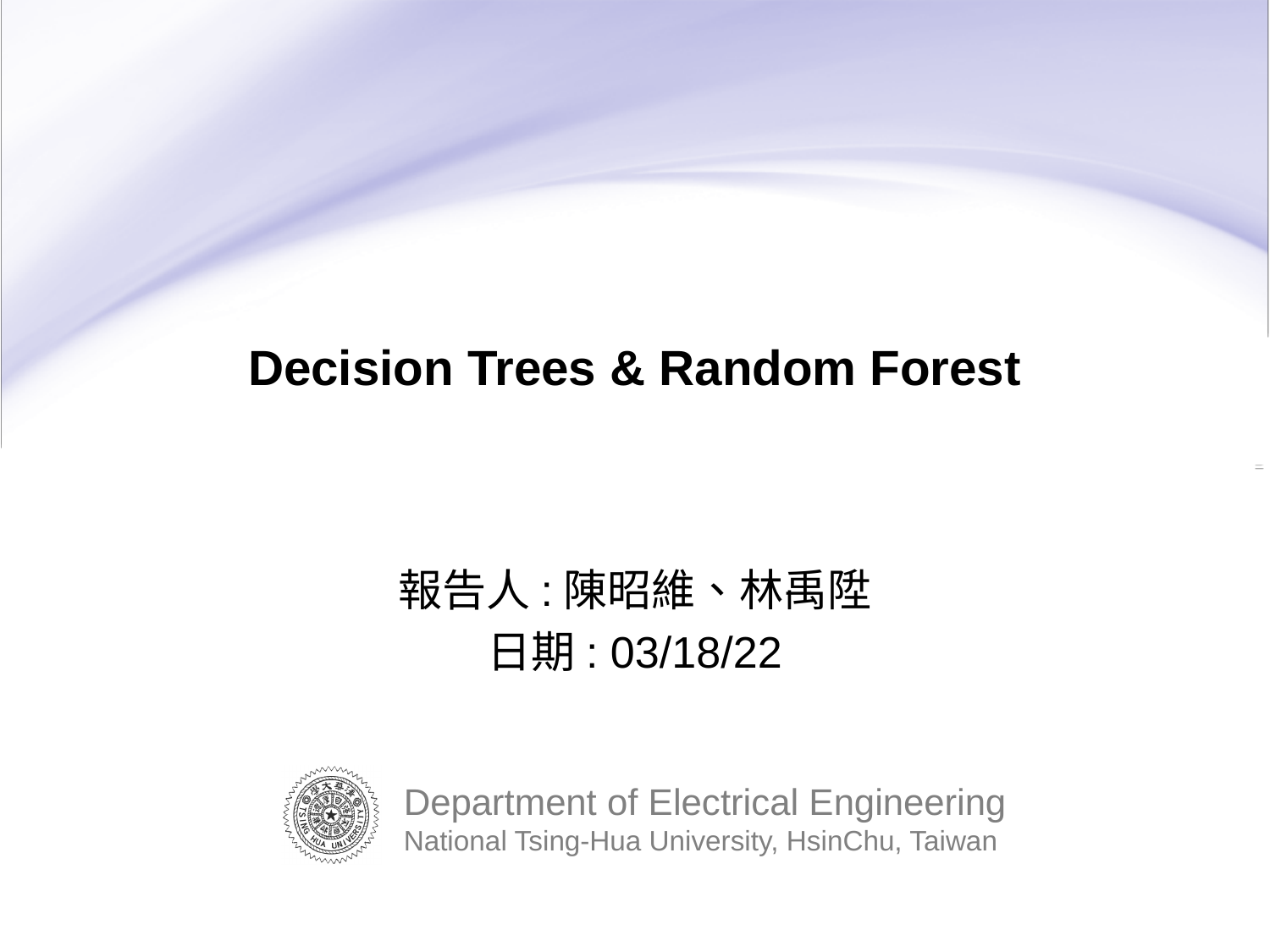

# Decision Trees & Random Forest
報告人:陳昭維、林禹陞
日期: 03/18/22